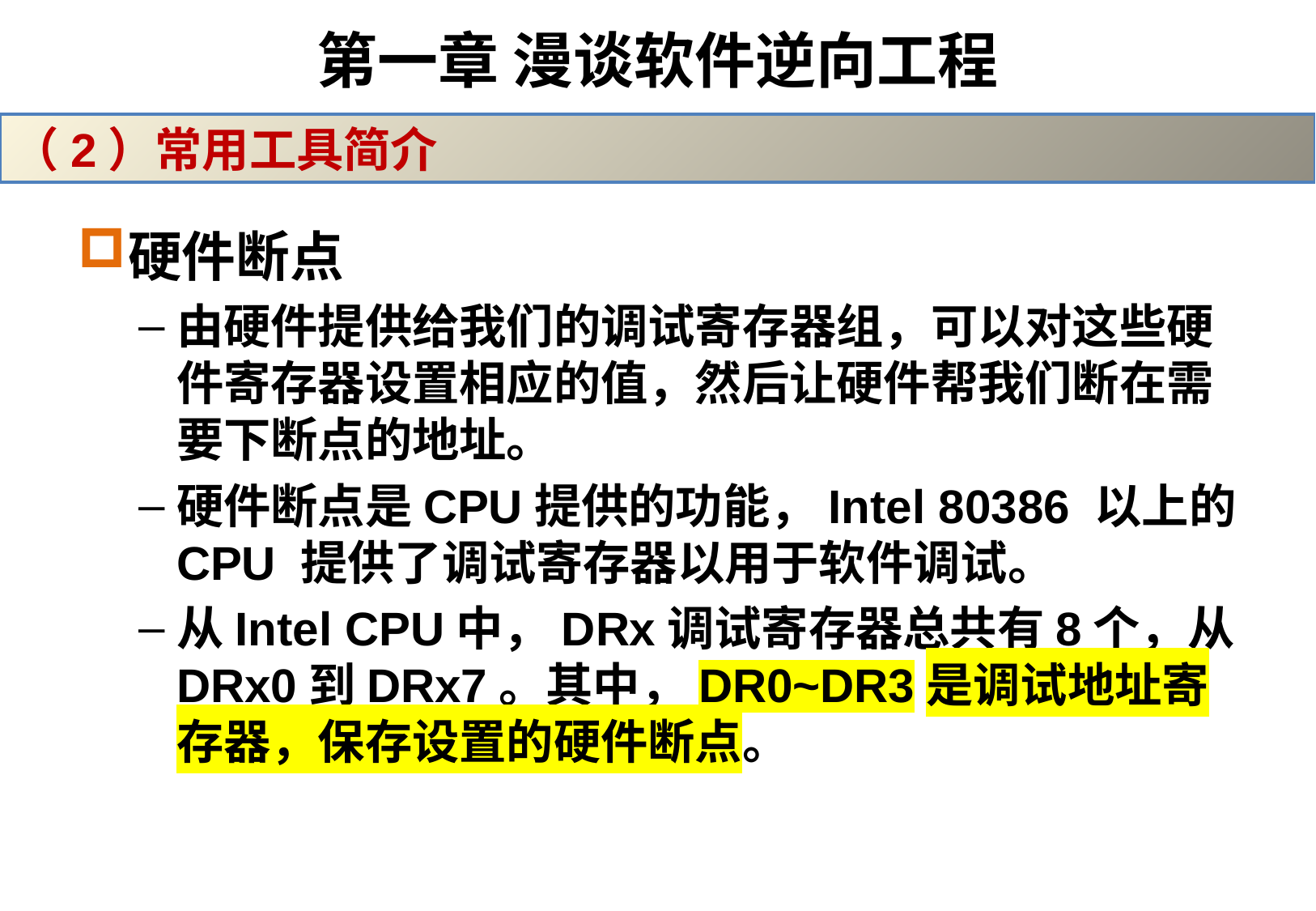

# 第一章 漫谈软件逆向工程
（2）常用工具简介
硬件断点
由硬件提供给我们的调试寄存器组，可以对这些硬件寄存器设置相应的值，然后让硬件帮我们断在需要下断点的地址。
硬件断点是CPU提供的功能，Intel 80386 以上的CPU 提供了调试寄存器以用于软件调试。
从Intel CPU中，DRx调试寄存器总共有8个，从DRx0到DRx7。其中，DR0~DR3是调试地址寄存器，保存设置的硬件断点。